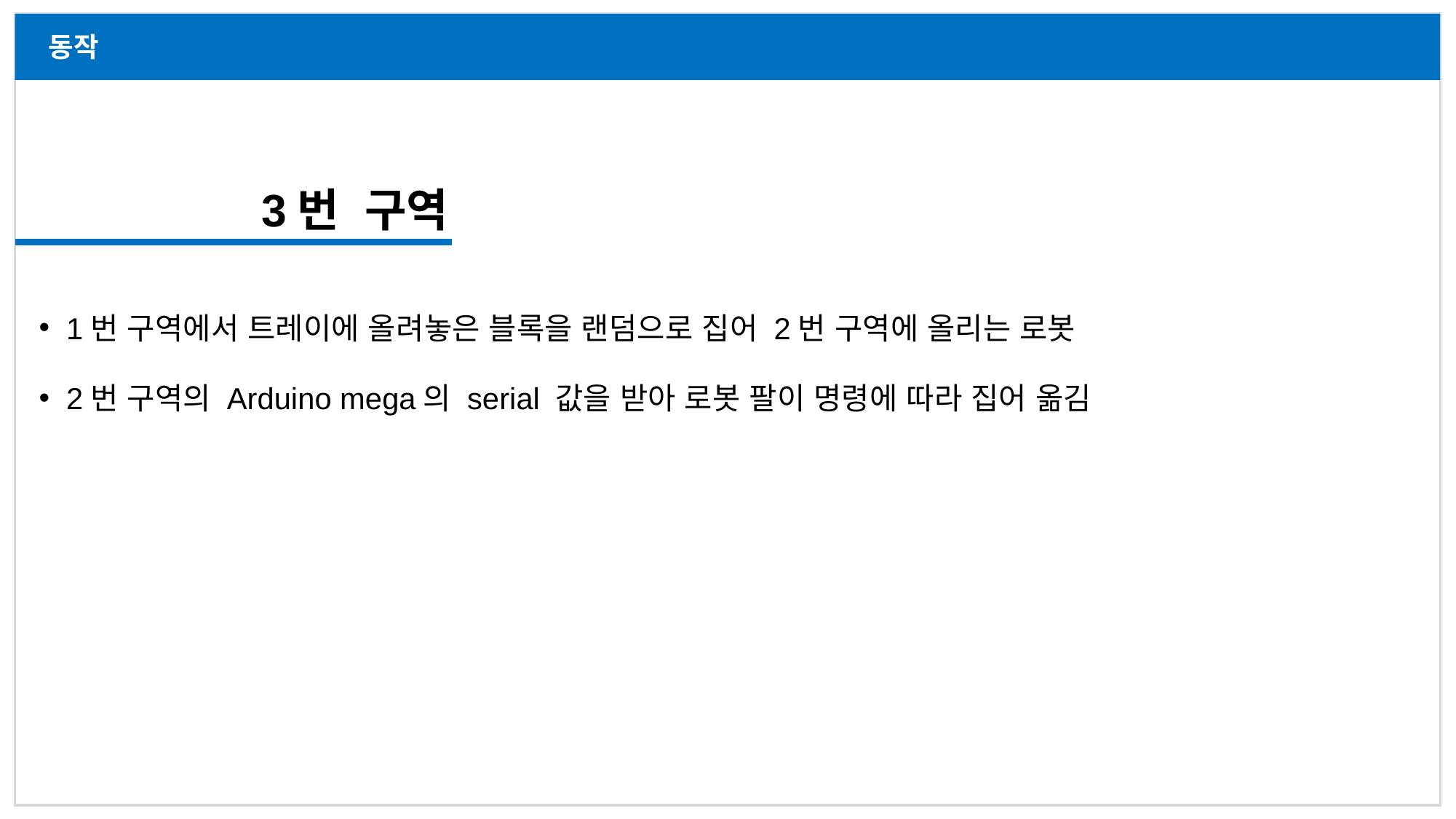

동작
3번  구역
1번 구역에서 트레이에 올려놓은 블록을 랜덤으로 집어 2번 구역에 올리는 로봇
2번 구역의 Arduino mega의 serial 값을 받아 로봇 팔이 명령에 따라 집어 옮김
3